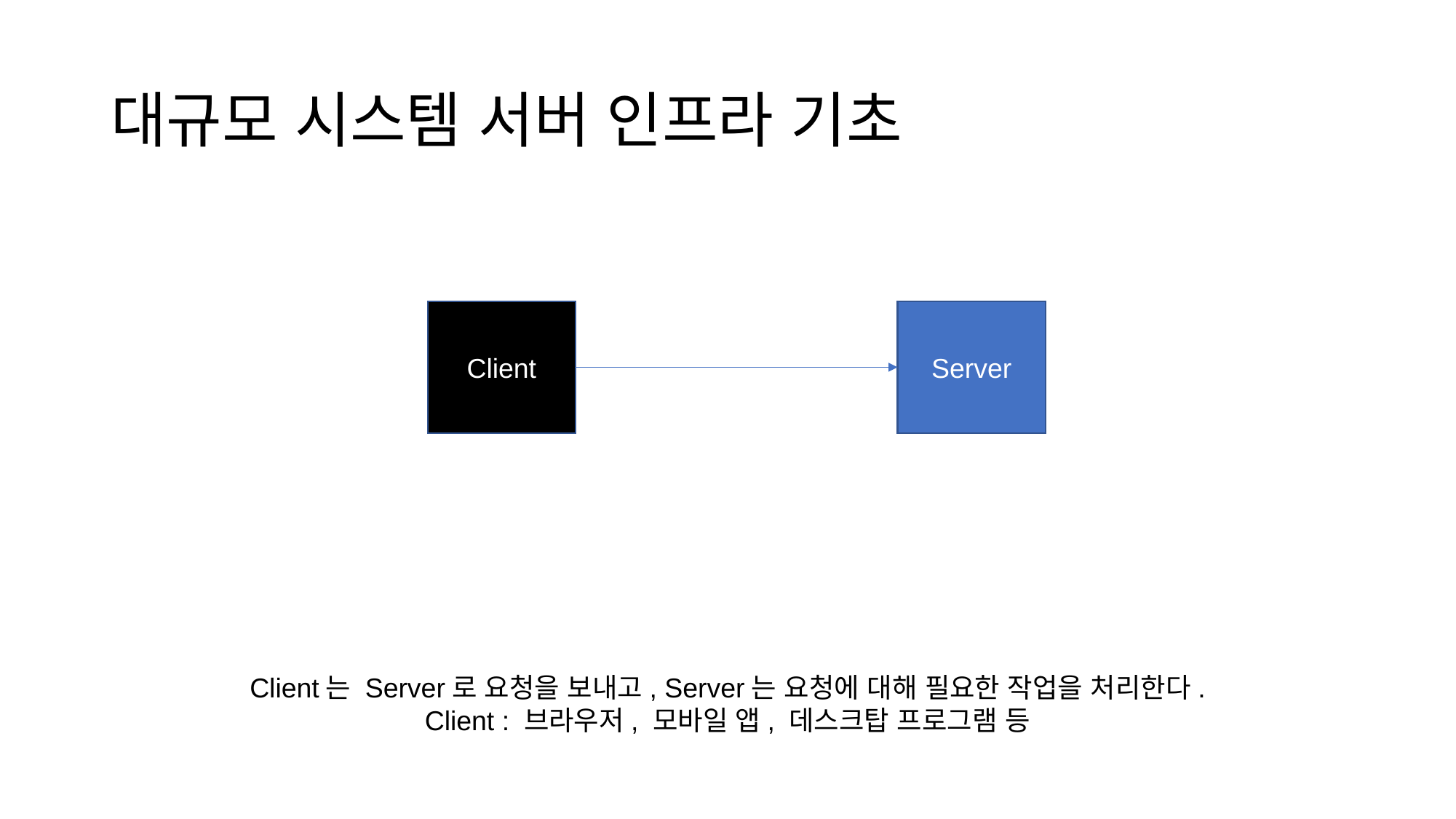

# 대규모 시스템 서버 인프라 기초
Client
Server
Client는 Server로 요청을 보내고, Server는 요청에 대해 필요한 작업을 처리한다.
Client : 브라우저, 모바일 앱, 데스크탑 프로그램 등